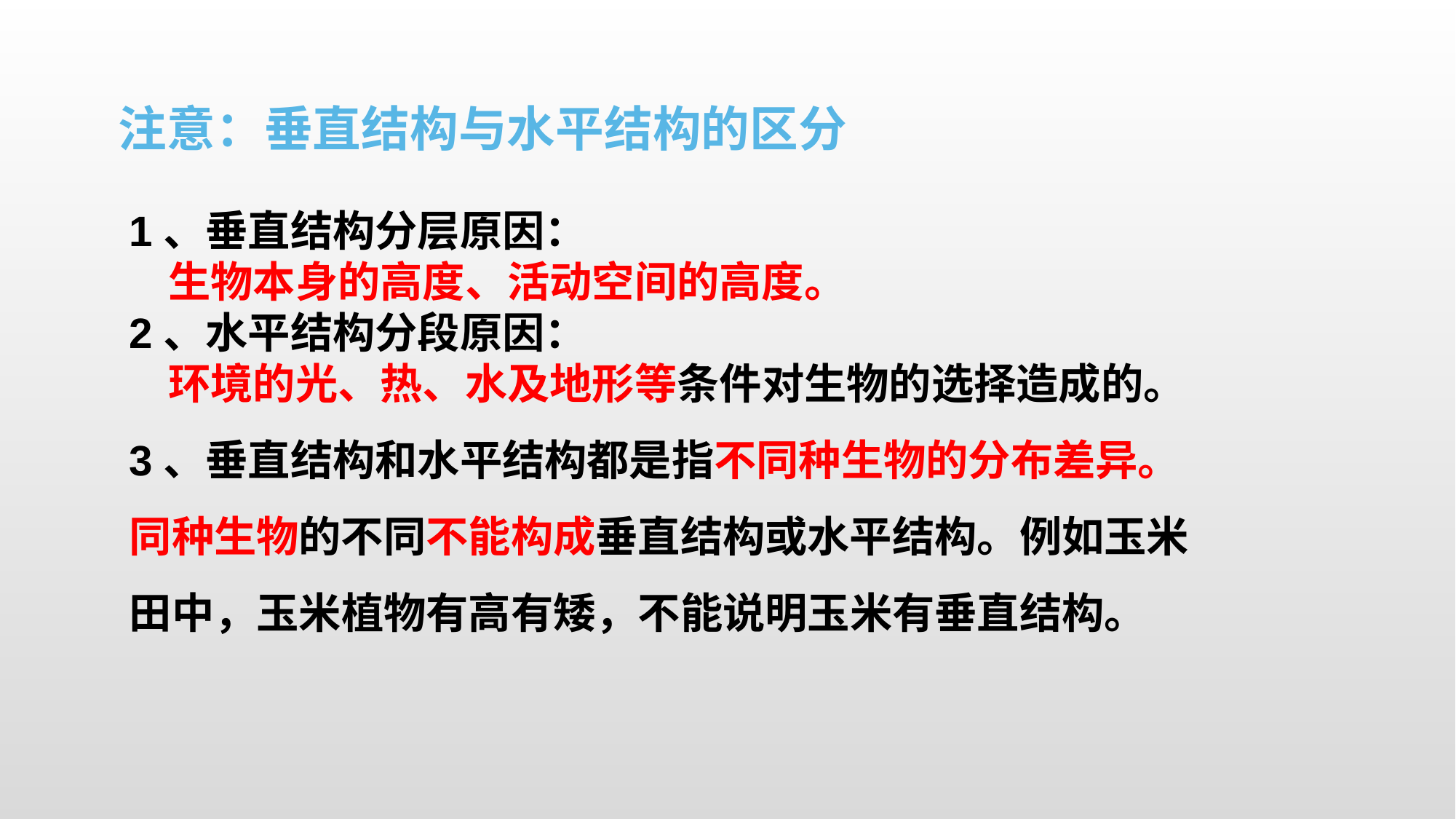

注意：垂直结构与水平结构的区分
1、垂直结构分层原因：
   生物本身的高度、活动空间的高度。
2、水平结构分段原因：
   环境的光、热、水及地形等条件对生物的选择造成的。
3、垂直结构和水平结构都是指不同种生物的分布差异。   同种生物的不同不能构成垂直结构或水平结构。例如玉米田中，玉米植物有高有矮，不能说明玉米有垂直结构。